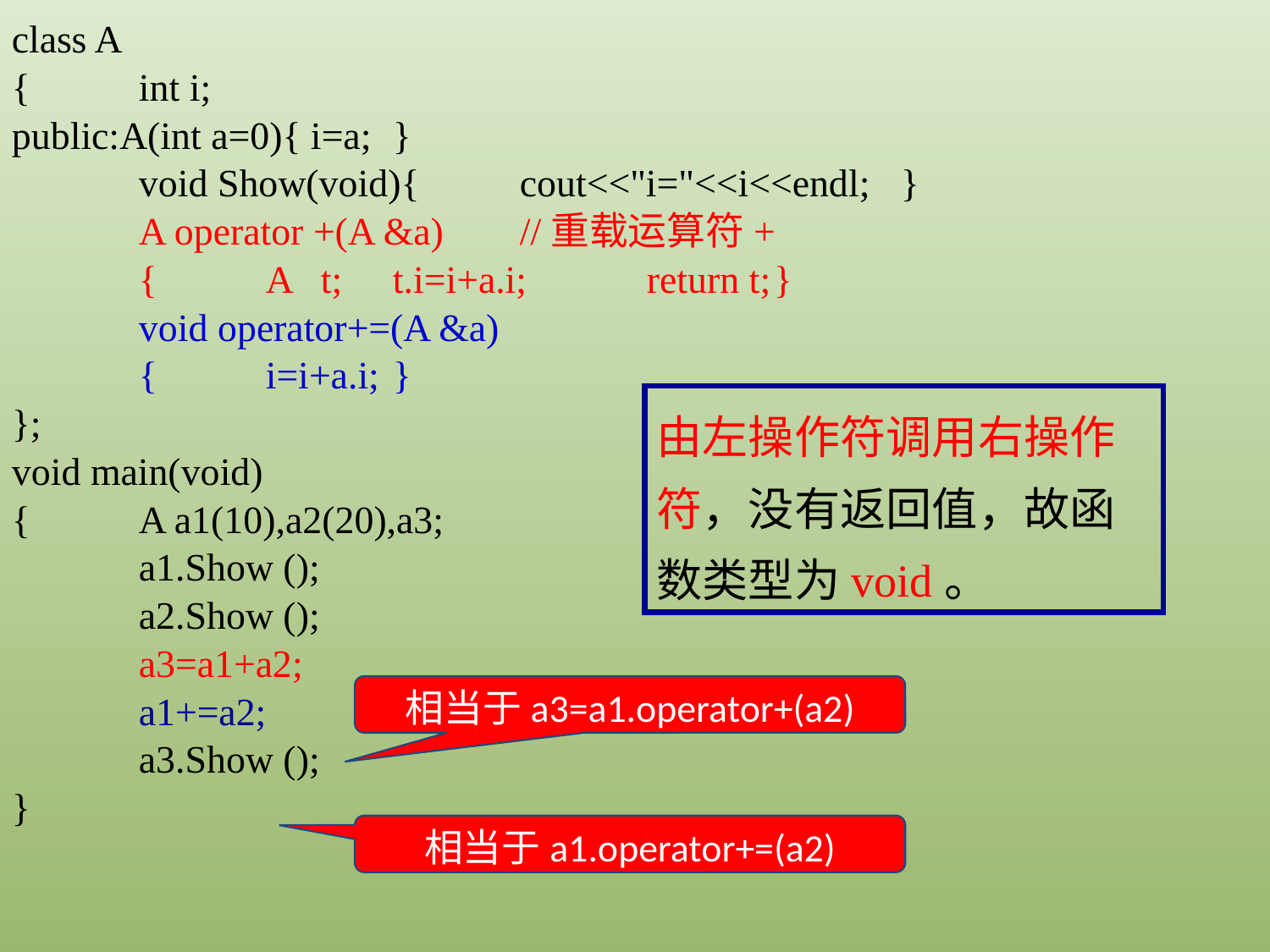

class A
{	int i;
public:A(int a=0){ i=a;	}
	void Show(void){	cout<<"i="<<i<<endl;	}
	A operator +(A &a)	//重载运算符+
	{	A   t;	t.i=i+a.i;	return t;	}
 	void operator+=(A &a)
	{	i=i+a.i;	}
};
void main(void)
{	A a1(10),a2(20),a3;
	a1.Show ();
	a2.Show ();
	a3=a1+a2;
	a1+=a2;
	a3.Show ();
}
由左操作符调用右操作符，没有返回值，故函数类型为void。
相当于a3=a1.operator+(a2)
相当于a1.operator+=(a2)
851